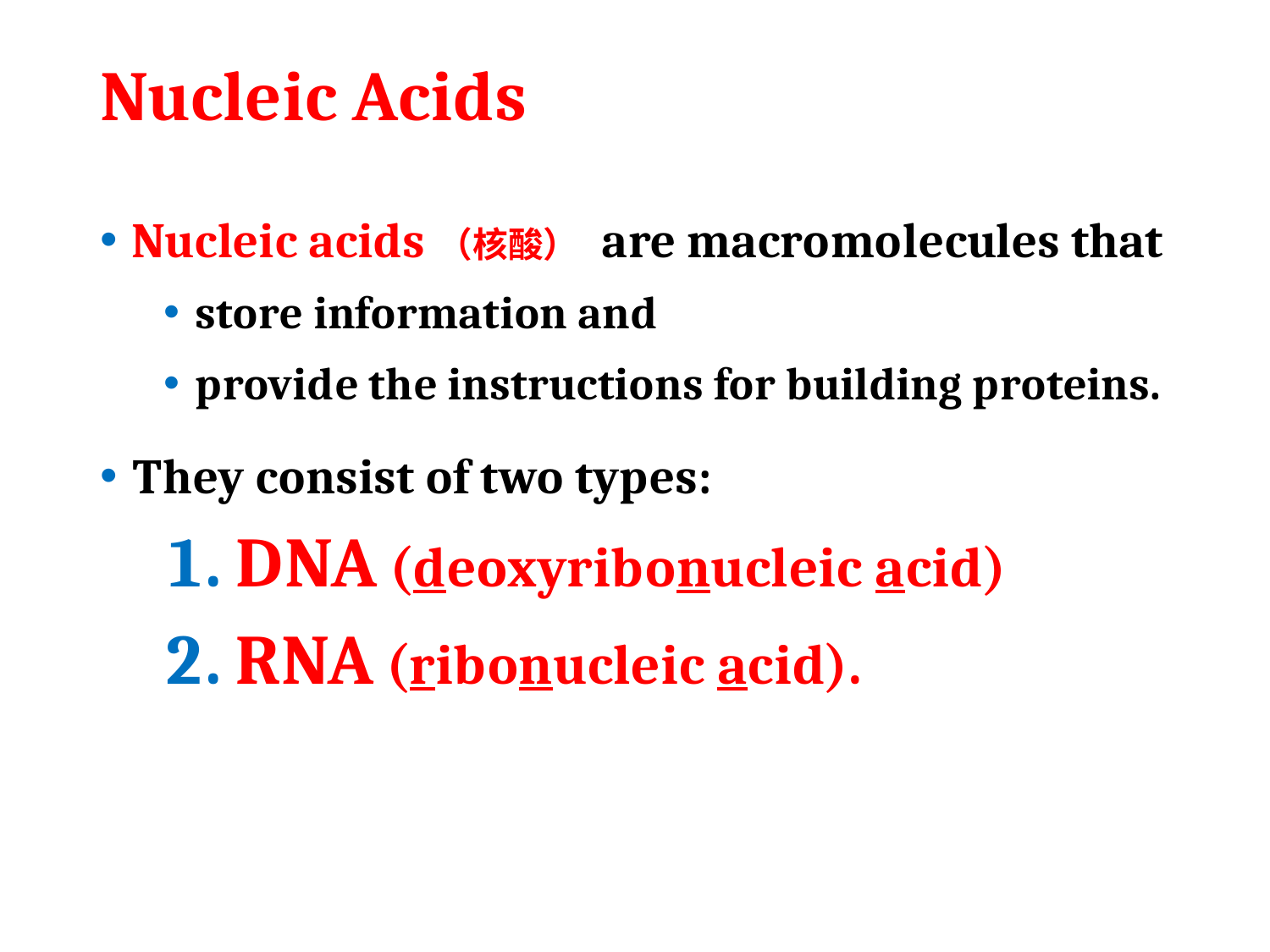

# Nucleic Acids
Nucleic acids（核酸） are macromolecules that
store information and
provide the instructions for building proteins.
They consist of two types:
DNA (deoxyribonucleic acid)
RNA (ribonucleic acid).